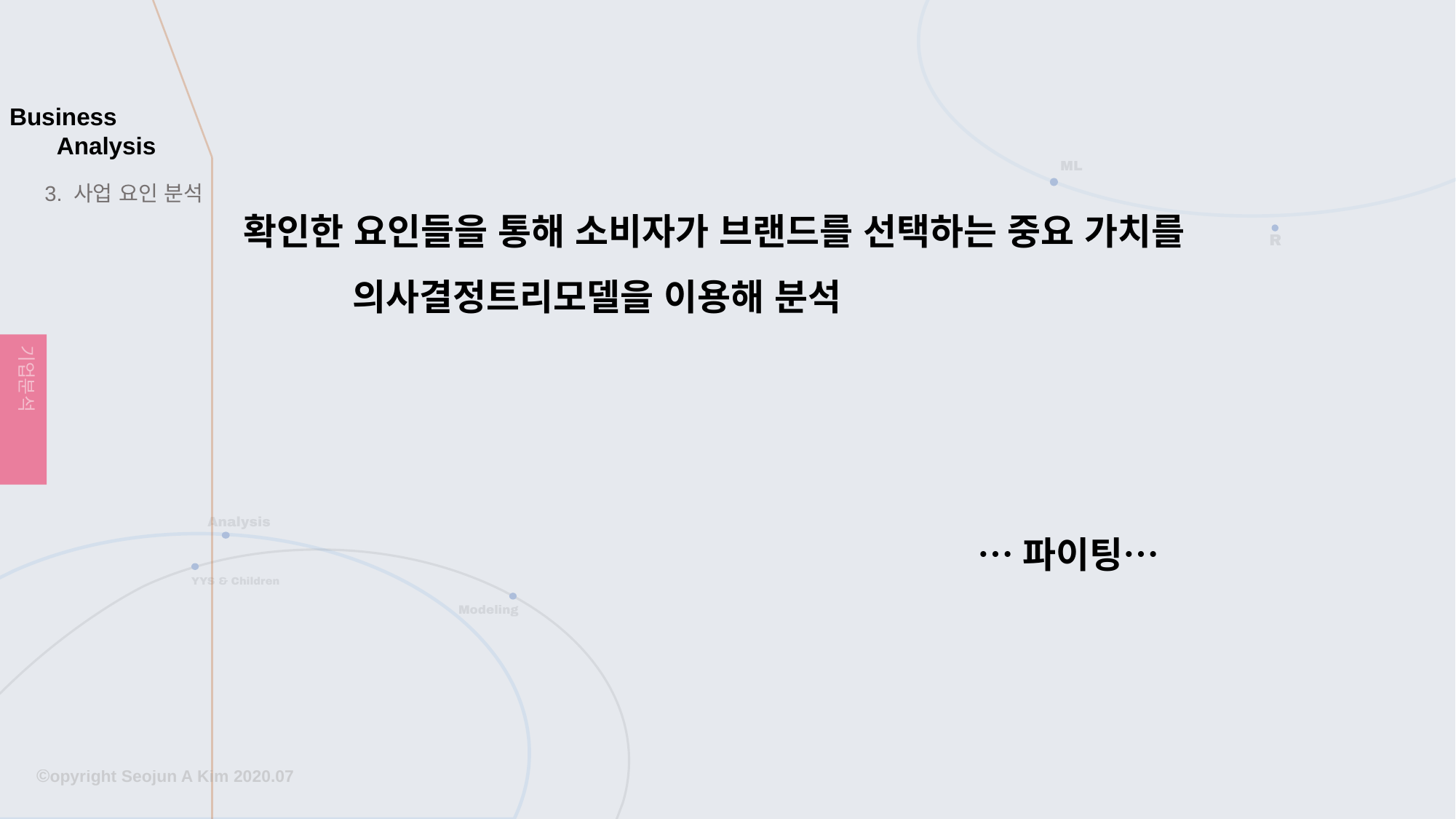

3. 사업 요인 분석
확인한 요인들을 통해 소비자가 브랜드를 선택하는 중요 가치를
	의사결정트리모델을 이용해 분석
…파이팅…